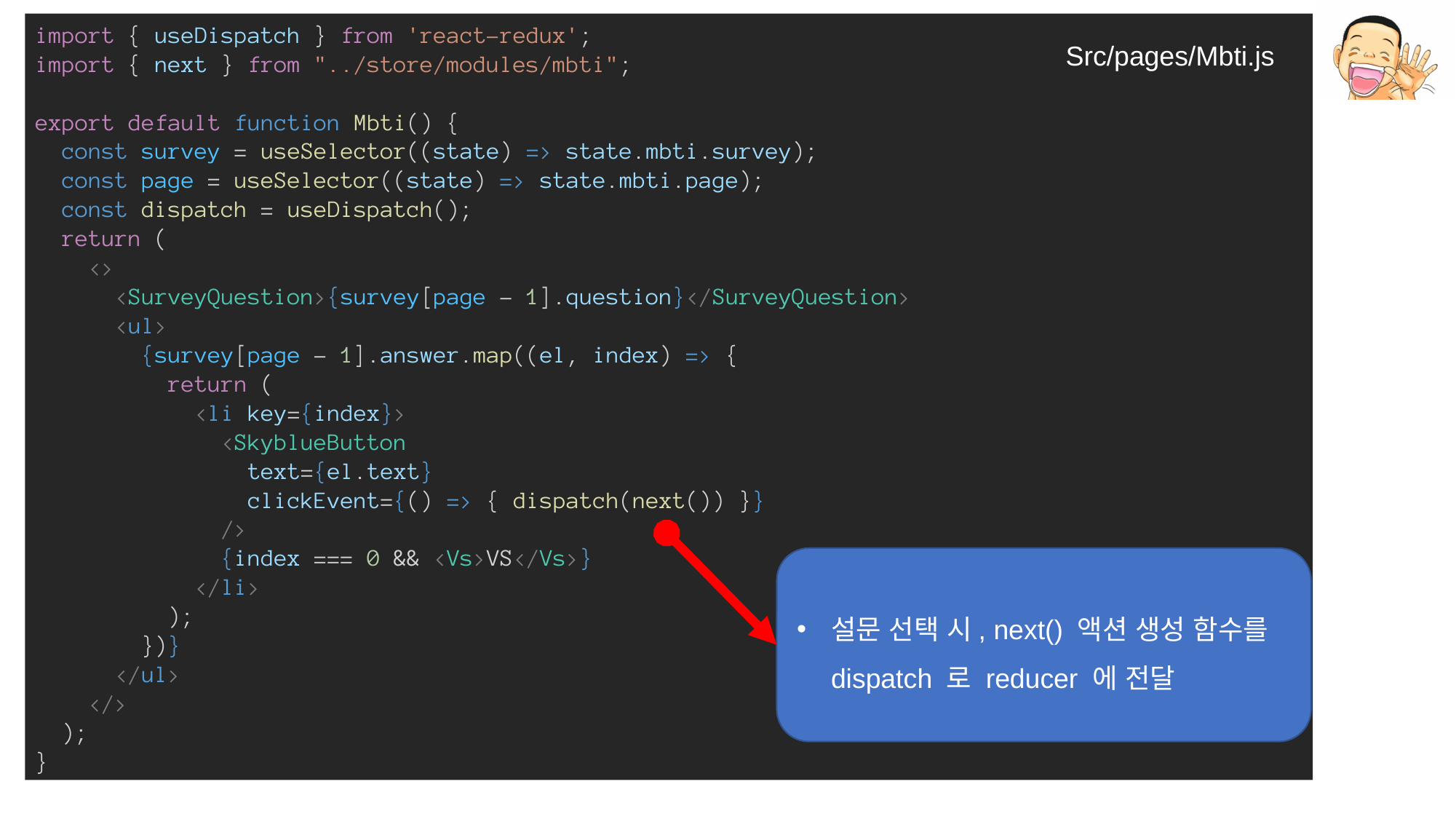

import { useDispatch } from 'react-redux';
import { next } from "../store/modules/mbti";

export default function Mbti() {
  const survey = useSelector((state) => state.mbti.survey);
  const page = useSelector((state) => state.mbti.page);
  const dispatch = useDispatch();
  return (
    <>
      <SurveyQuestion>{survey[page - 1].question}</SurveyQuestion>
      <ul>
        {survey[page - 1].answer.map((el, index) => {
          return (
            <li key={index}>
              <SkyblueButton
                text={el.text}
                clickEvent={() => { dispatch(next()) }}
              />
              {index === 0 && <Vs>VS</Vs>}
            </li>
          );
        })}
      </ul>
    </>
  );
}
Src/pages/Mbti.js
설문 선택 시, next() 액션 생성 함수를 dispatch 로 reducer 에 전달